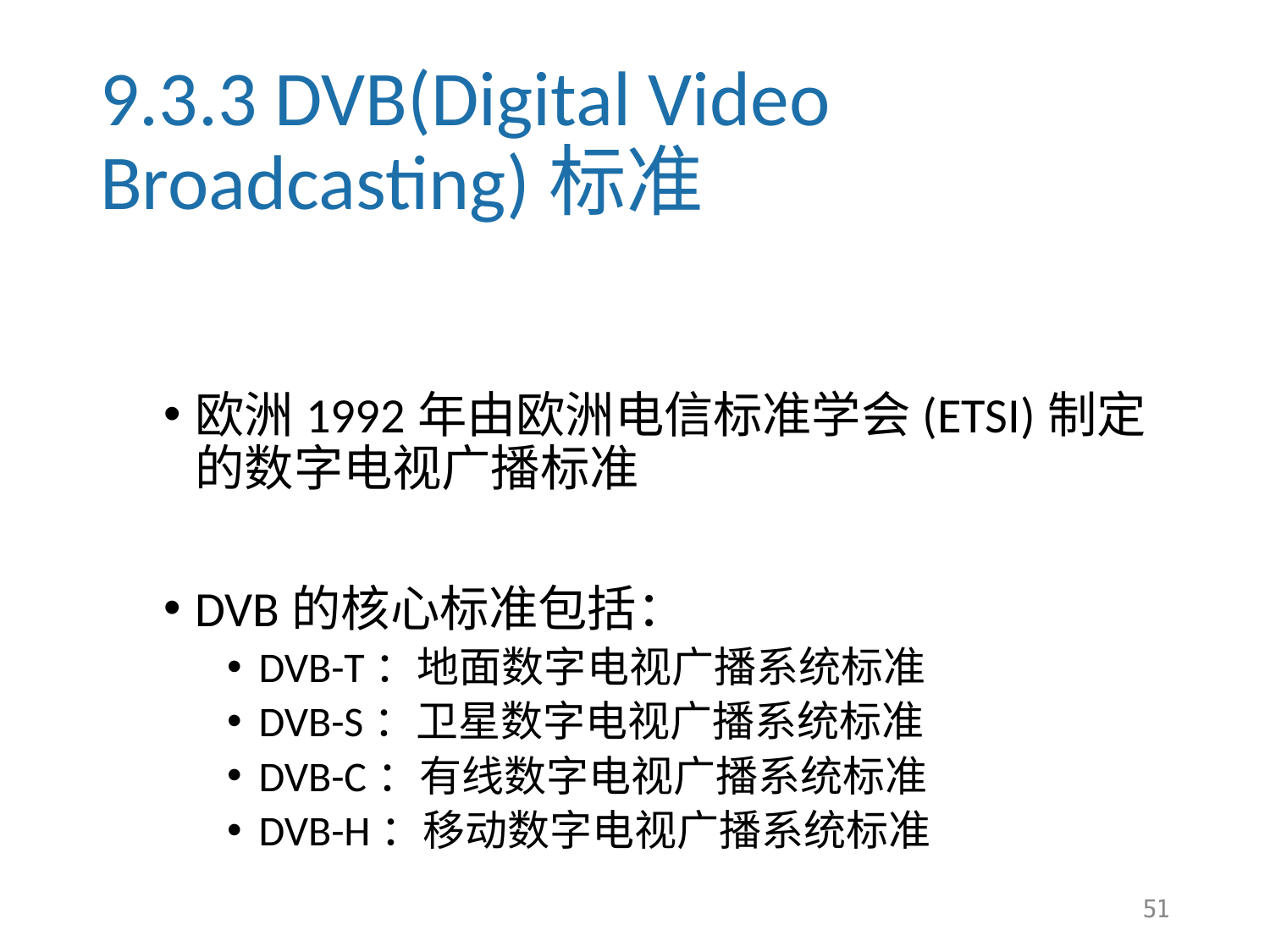

# 9.3.3 DVB(Digital Video Broadcasting)标准

欧洲1992年由欧洲电信标准学会(ETSI)制定的数字电视广播标准

DVB的核心标准包括：
DVB-T：地面数字电视广播系统标准
DVB-S：卫星数字电视广播系统标准
DVB-C：有线数字电视广播系统标准
DVB-H：移动数字电视广播系统标准
51